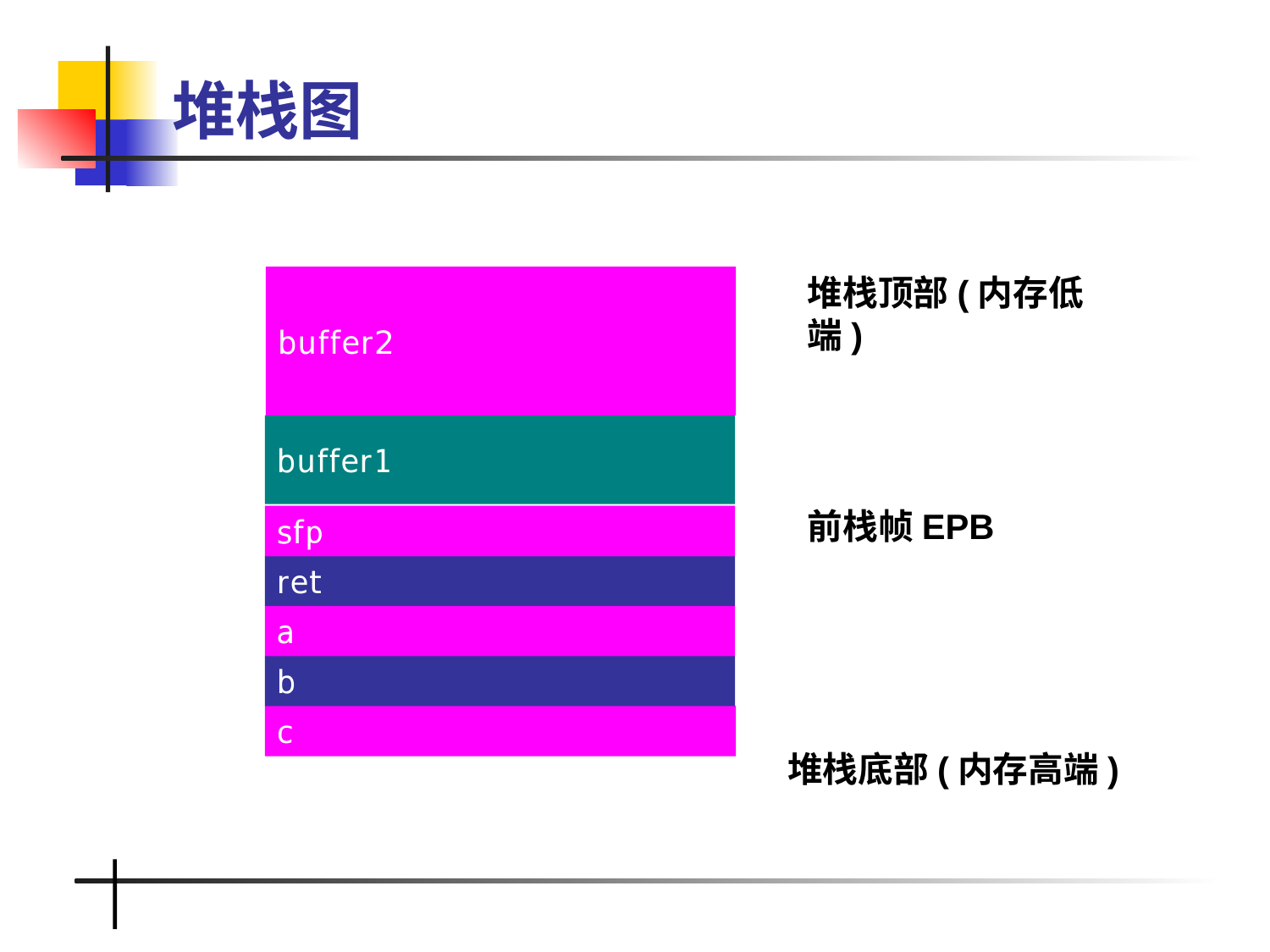

# 堆栈图
堆栈顶部(内存低端)
buffer2
buffer1
前栈帧EPB
sfp
ret
a
b
c
堆栈底部(内存高端)